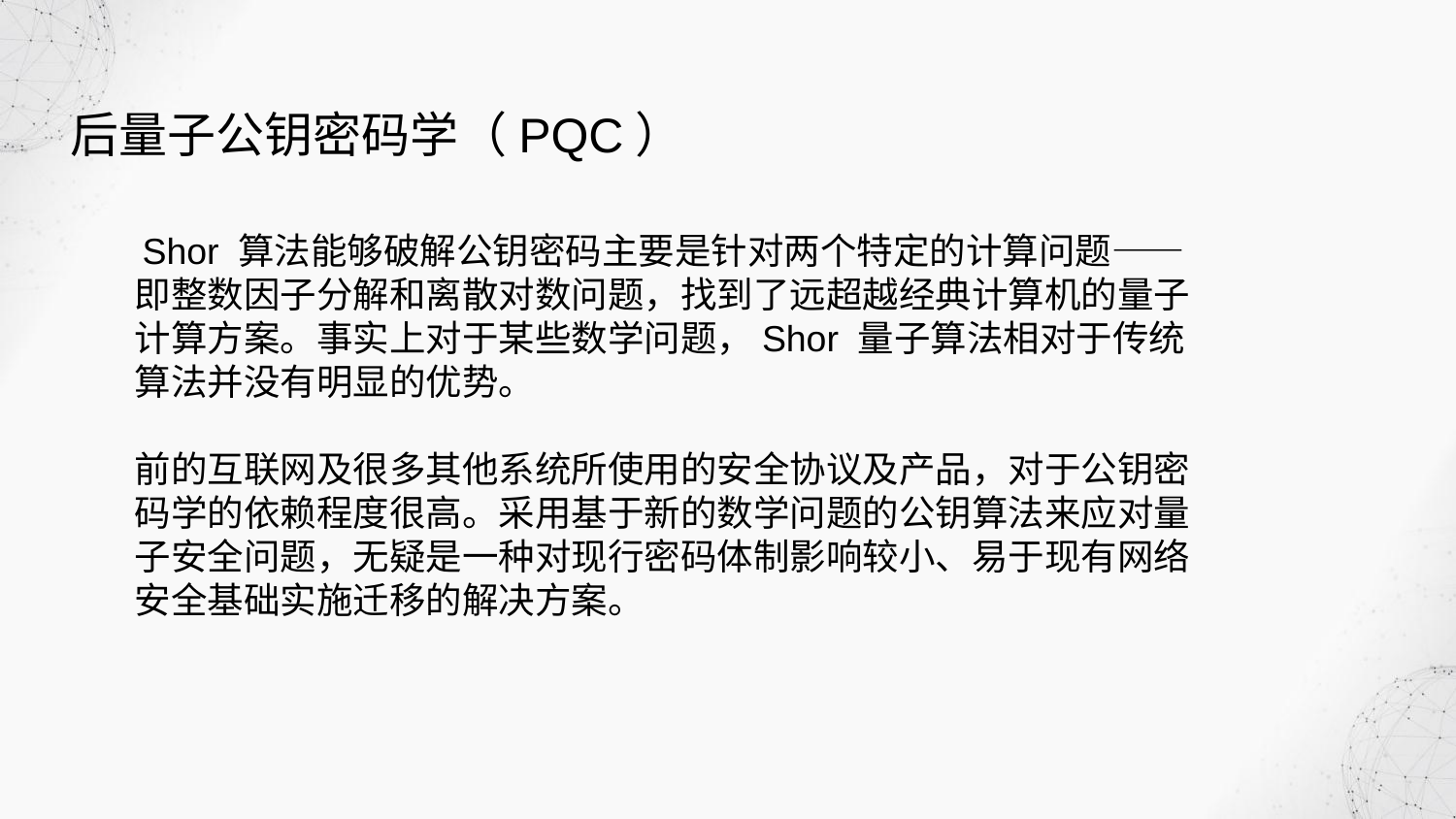

后量子公钥密码学（PQC）

 Shor 算法能够破解公钥密码主要是针对两个特定的计算问题——即整数因子分解和离散对数问题，找到了远超越经典计算机的量子计算方案。事实上对于某些数学问题，Shor 量子算法相对于传统算法并没有明显的优势。

前的互联网及很多其他系统所使用的安全协议及产品，对于公钥密码学的依赖程度很高。采用基于新的数学问题的公钥算法来应对量子安全问题，无疑是一种对现行密码体制影响较小、易于现有网络安全基础实施迁移的解决方案。